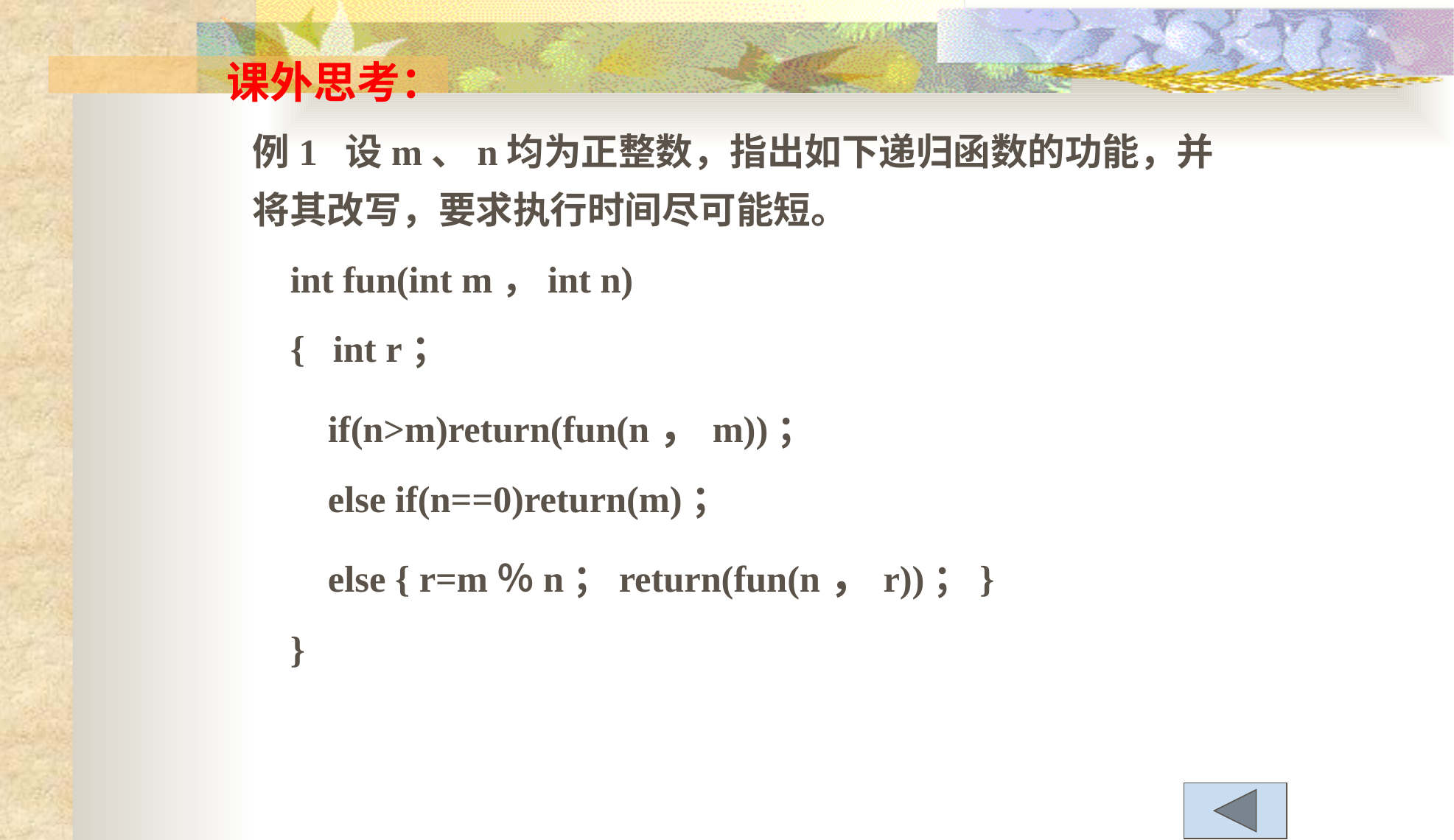

课外思考：
例1  设m、n均为正整数，指出如下递归函数的功能，并将其改写，要求执行时间尽可能短。
    int fun(int m，int n)
    {   int r；
        if(n>m)return(fun(n，m))；
        else if(n==0)return(m)；
        else { r=m％n；return(fun(n，r))；}
    }